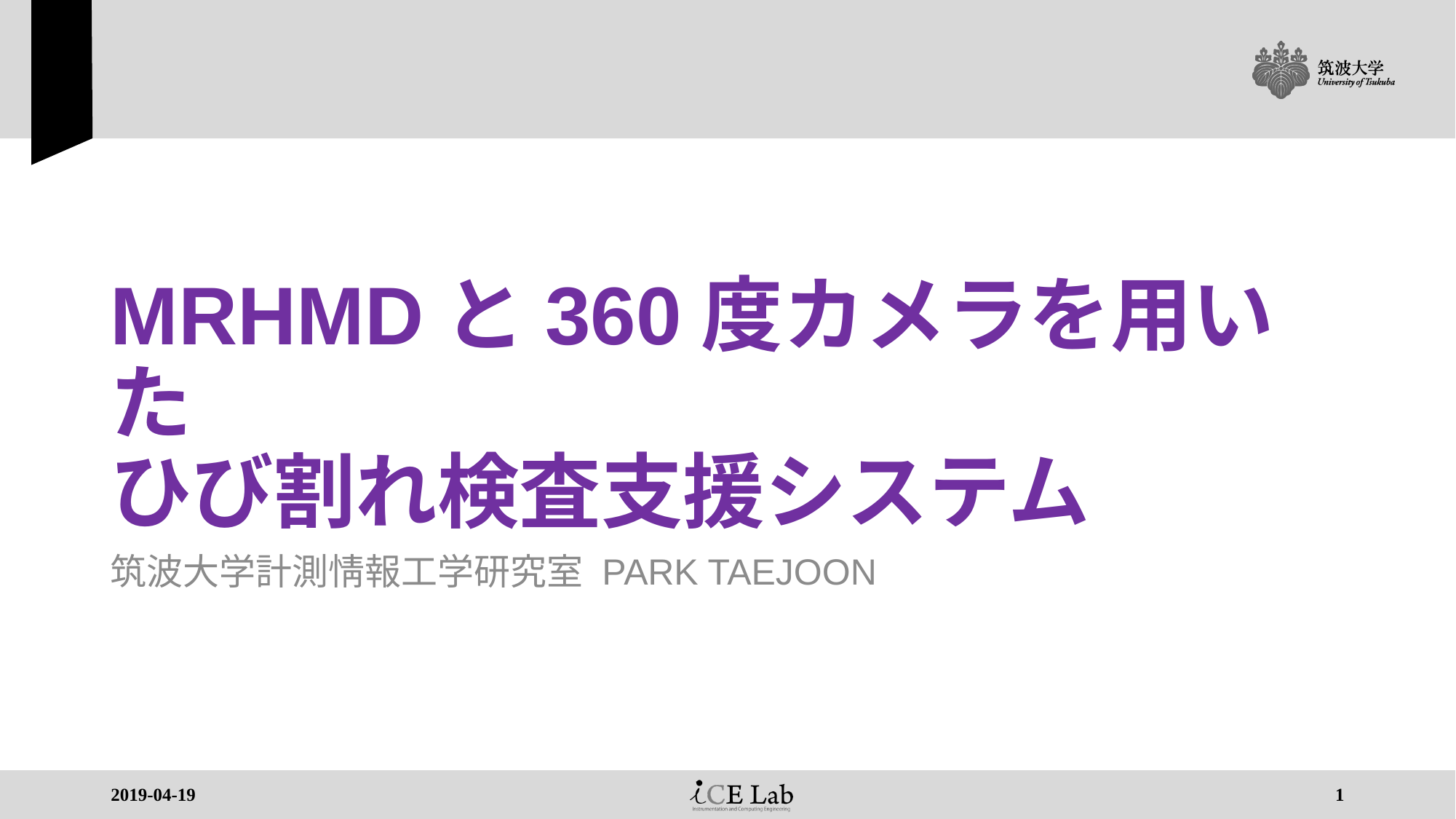

# MRHMDと360度カメラを用いた ひび割れ検査支援システム
筑波大学計測情報工学研究室 PARK TAEJOON
2019-04-19
1